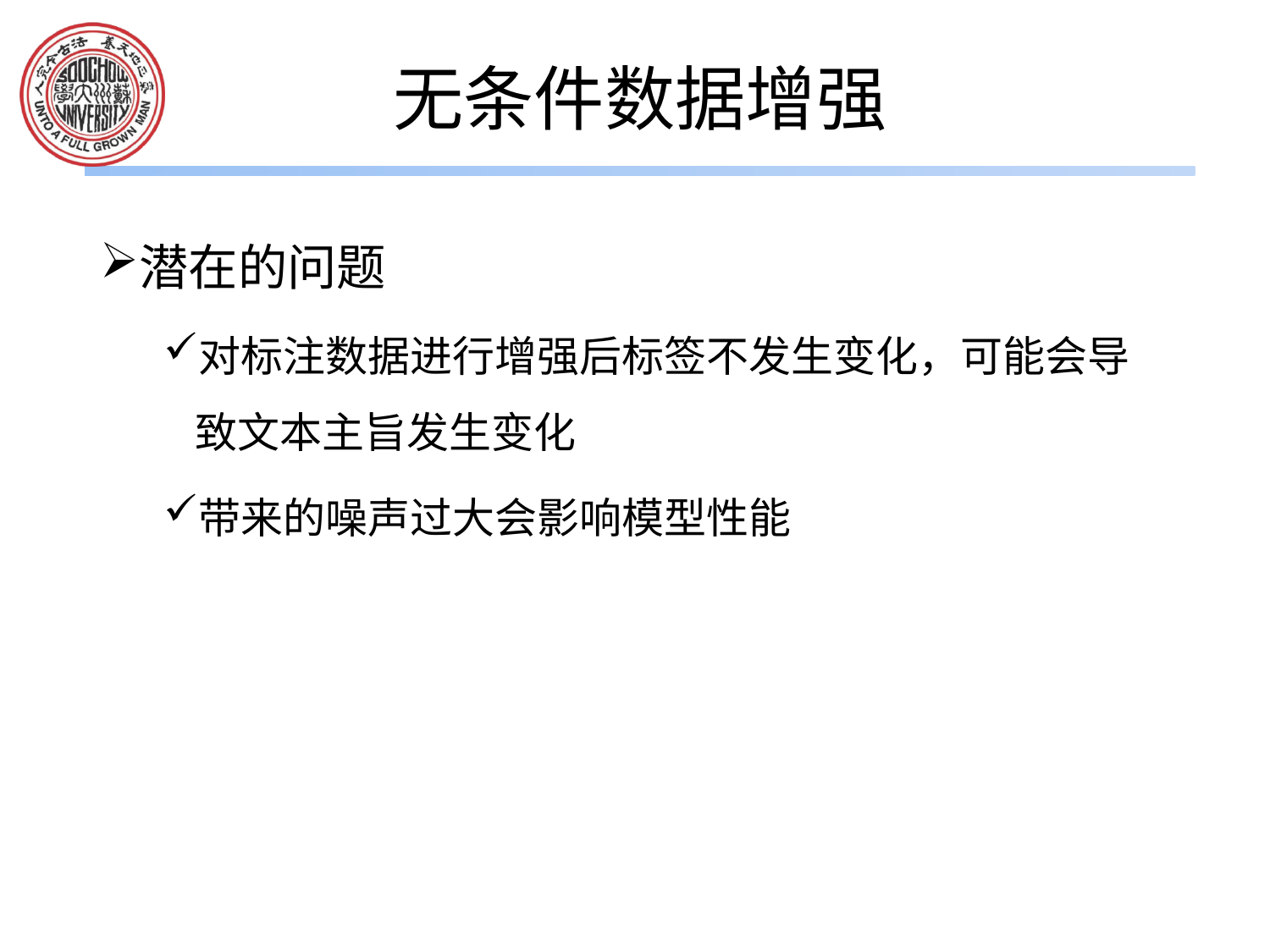

# 无条件数据增强
潜在的问题
对标注数据进行增强后标签不发生变化，可能会导致文本主旨发生变化
带来的噪声过大会影响模型性能